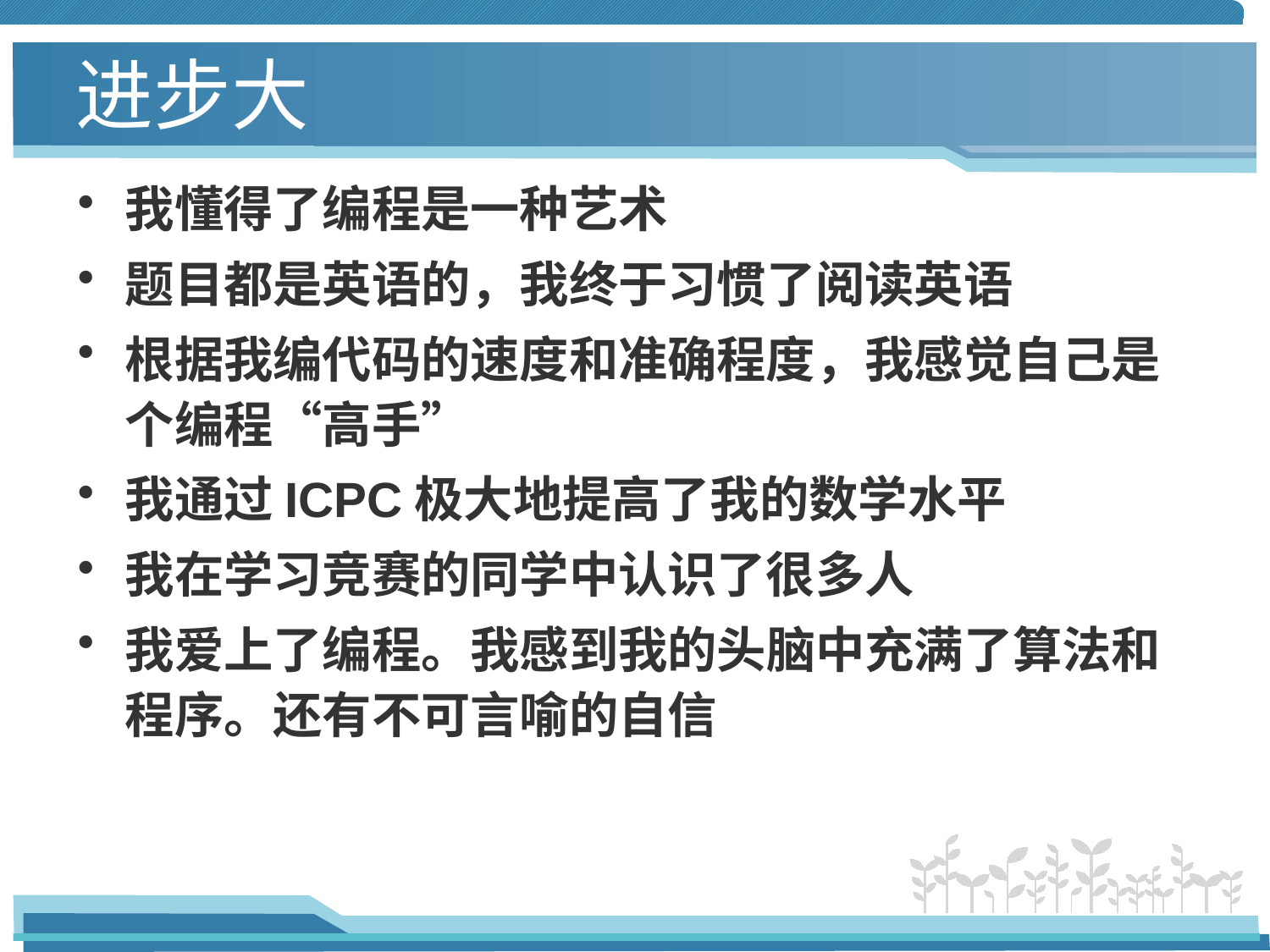

# 进步大
我懂得了编程是一种艺术
题目都是英语的，我终于习惯了阅读英语
根据我编代码的速度和准确程度，我感觉自己是个编程“高手”
我通过ICPC极大地提高了我的数学水平
我在学习竞赛的同学中认识了很多人
我爱上了编程。我感到我的头脑中充满了算法和程序。还有不可言喻的自信